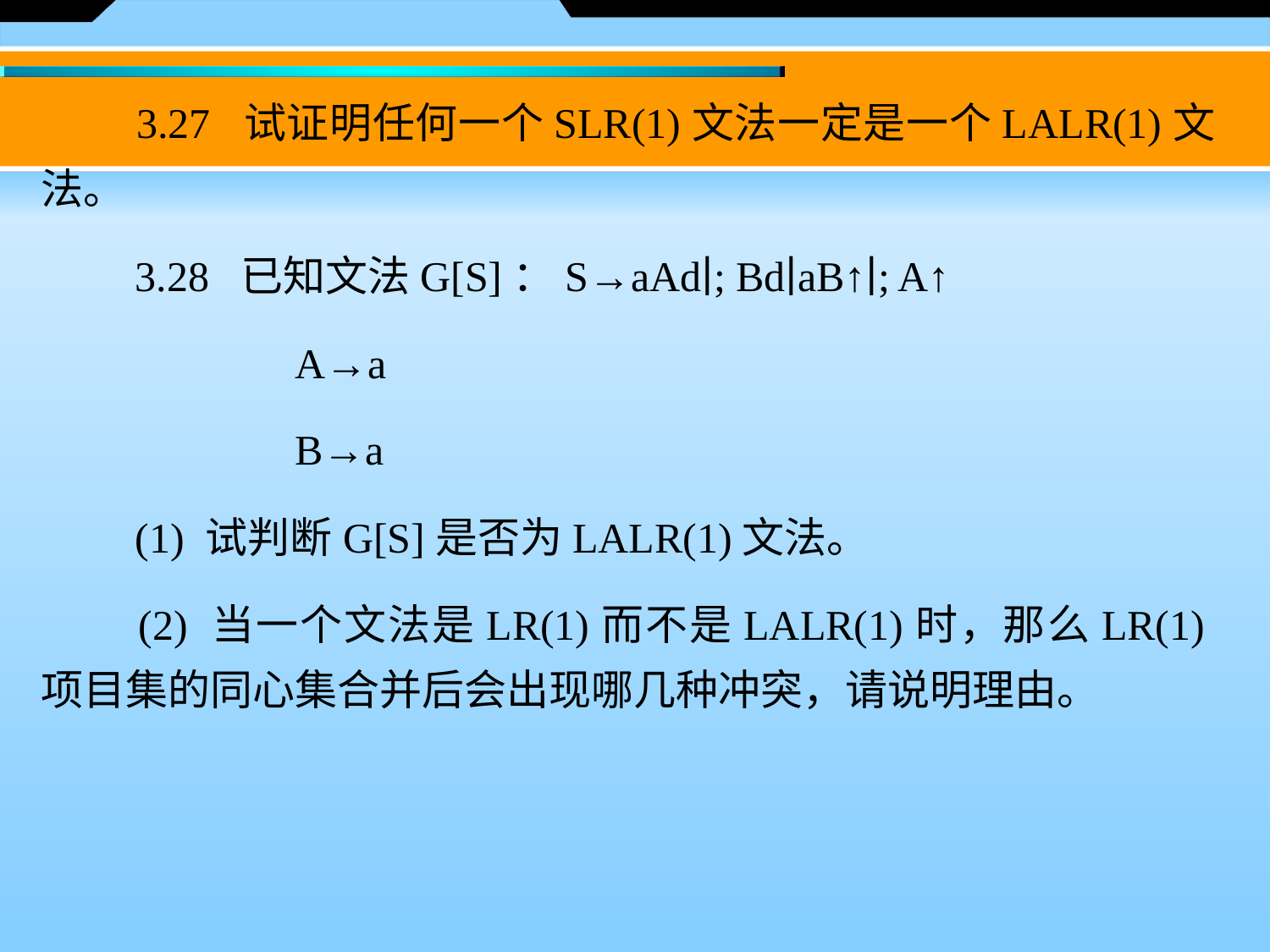

3.27  试证明任何一个SLR(1)文法一定是一个LALR(1)文法。
　　3.28  已知文法G[S]：S→aAd∣; Bd∣aB↑∣; A↑
		A→a
		B→a
　　(1) 试判断G[S]是否为LALR(1)文法。
　　(2) 当一个文法是LR(1)而不是LALR(1)时，那么LR(1)项目集的同心集合并后会出现哪几种冲突，请说明理由。